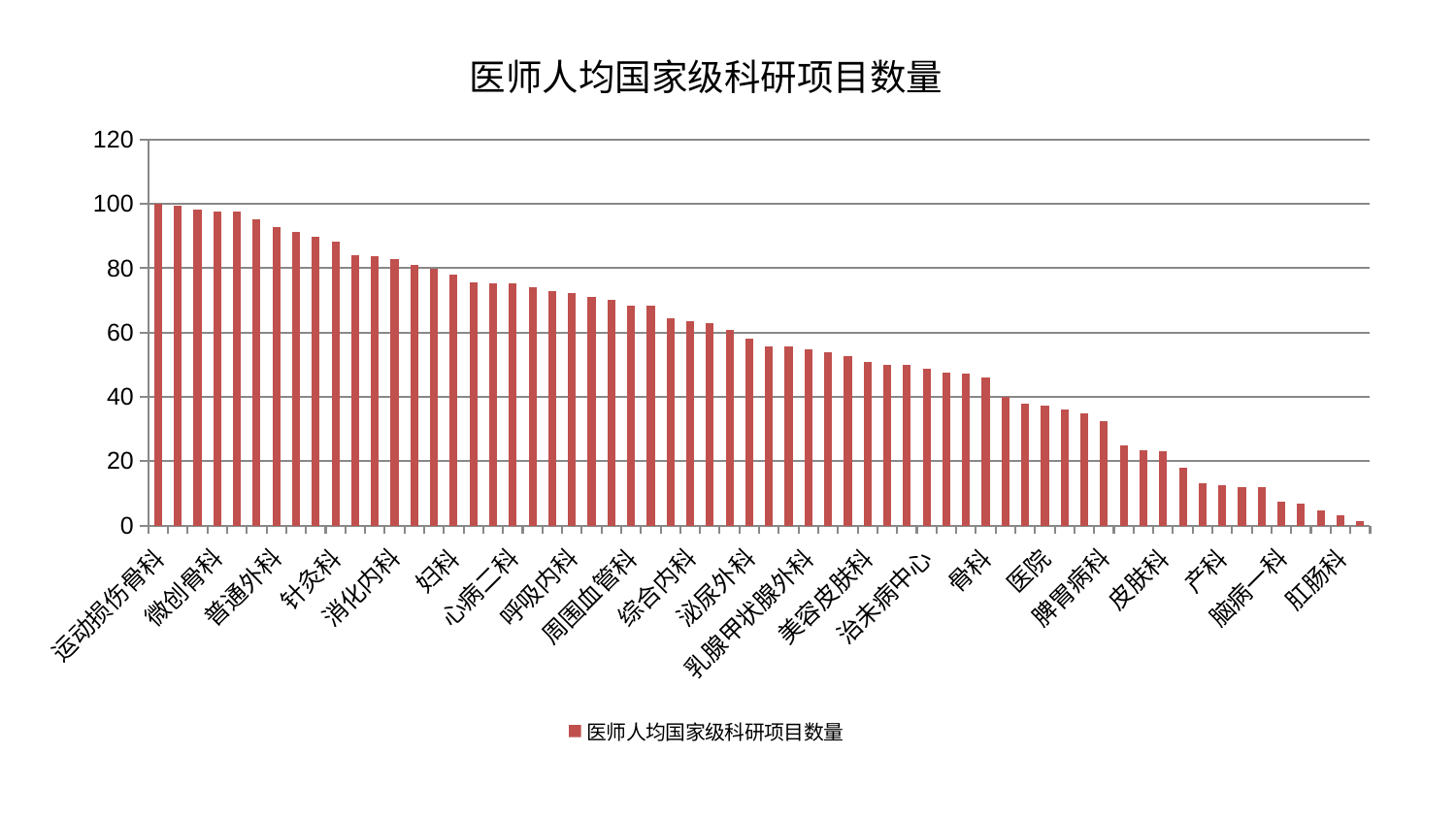

### Chart: 医师人均国家级科研项目数量

| Category | 医师人均国家级科研项目数量 |
|---|---|
| 运动损伤骨科 | 99.99999999999999 |
| 胸外科 | 99.51217353802834 |
| 血液科 | 98.24762378061742 |
| 微创骨科 | 97.68380792455781 |
| 心病三科 | 97.62045680709517 |
| 风湿病科 | 95.22582462977562 |
| 普通外科 | 92.80647571612329 |
| 小儿推拿科 | 91.42921478977968 |
| 显微骨科 | 89.8610324793266 |
| 针灸科 | 88.4232126637564 |
| 关节骨科 | 84.06979566333953 |
| 神经内科 | 83.71162835401691 |
| 消化内科 | 82.80791573596379 |
| 耳鼻喉科 | 81.00659045098601 |
| 妇科妇二科合并 | 79.87362000908655 |
| 妇科 | 77.90127018125585 |
| 肾脏内科 | 75.73941128516579 |
| 西区重症医学科 | 75.425304583524 |
| 心病二科 | 75.23210680358021 |
| 眼科 | 74.18964510884187 |
| 口腔科 | 73.01136315502627 |
| 呼吸内科 | 72.16391447484013 |
| 中医外治中心 | 71.02430893147067 |
| 肝胆外科 | 70.17322677005905 |
| 周围血管科 | 68.31861927398334 |
| 儿科 | 68.24255643524867 |
| 肿瘤内科 | 64.36854075059516 |
| 综合内科 | 63.56750601035106 |
| 内分泌科 | 62.931428141183105 |
| 脾胃科消化科合并 | 60.681472449813256 |
| 泌尿外科 | 57.99873227902409 |
| 心病一科 | 55.741243949400044 |
| 重症医学科 | 55.71949278643898 |
| 乳腺甲状腺外科 | 54.79481652226114 |
| 老年医学科 | 53.91117856906046 |
| 中医经典科 | 52.59326402646808 |
| 美容皮肤科 | 50.73882451304191 |
| 东区肾病科 | 49.858189681120436 |
| 脑病二科 | 49.81170399985327 |
| 治未病中心 | 48.801377821937265 |
| 心血管内科 | 47.46625114269032 |
| 身心医学科 | 47.15403455196309 |
| 骨科 | 46.06663556054726 |
| 东区重症医学科 | 39.92194478265789 |
| 神经外科 | 37.734010360790826 |
| 医院 | 37.26084716279269 |
| 小儿骨科 | 36.13864768819624 |
| 肾病科 | 34.93976381805809 |
| 脾胃病科 | 32.56862486284169 |
| 男科 | 24.94398055880881 |
| 心病四科 | 23.302570236445877 |
| 皮肤科 | 23.110295270700316 |
| 脑病三科 | 18.0797281656268 |
| 创伤骨科 | 13.12435546181667 |
| 产科 | 12.59750524147594 |
| 康复科 | 12.012467440921757 |
| 推拿科 | 11.997196092945805 |
| 脑病一科 | 7.44943840584637 |
| 脊柱骨科 | 6.70429481434257 |
| 妇二科 | 4.709192403172244 |
| 肛肠科 | 3.211022474883738 |
| 肝病科 | 1.2597013892556392 |
46